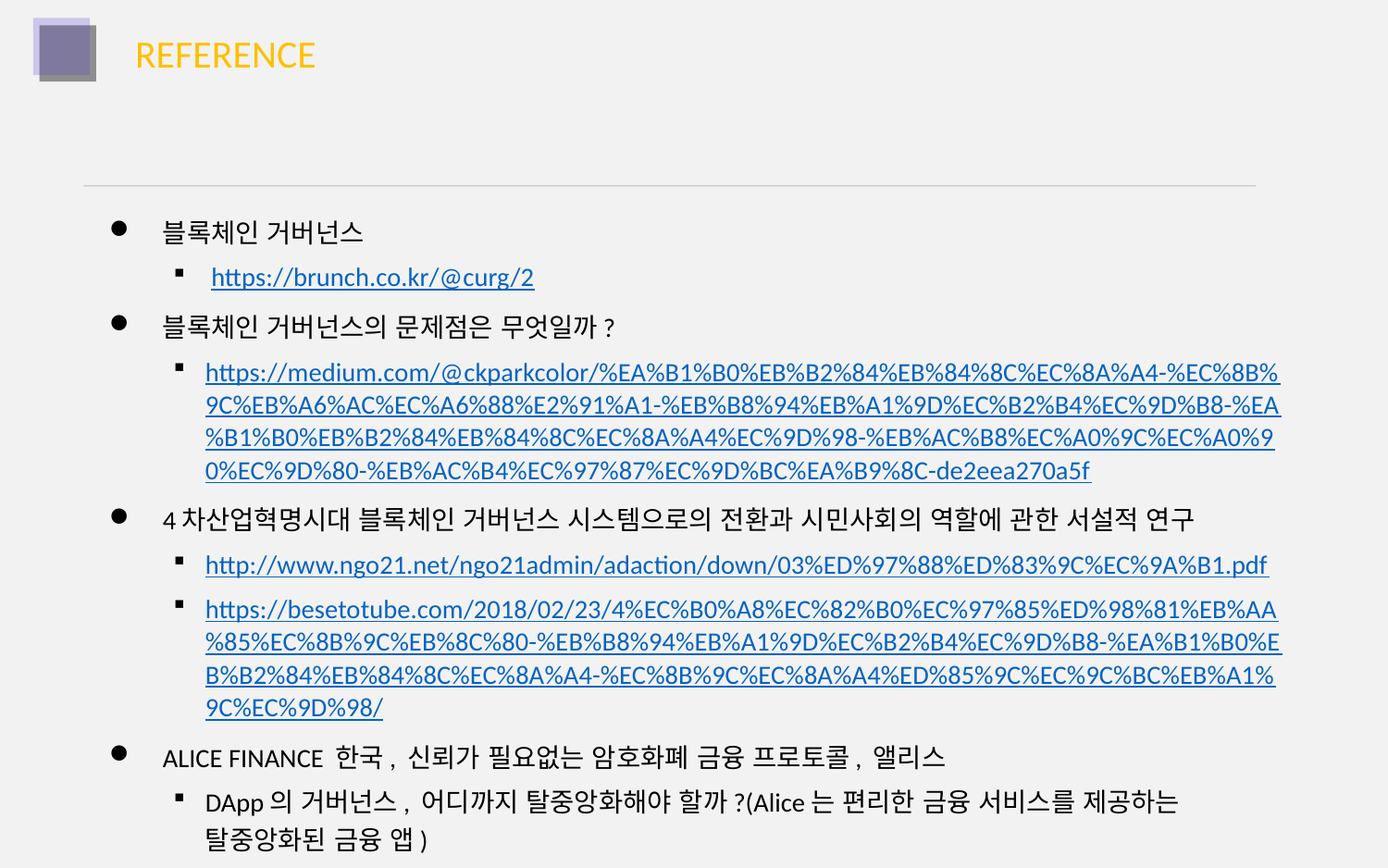

REFERENCE

블록체인 거버넌스
 https://brunch.co.kr/@curg/2
블록체인 거버넌스의 문제점은 무엇일까?
https://medium.com/@ckparkcolor/%EA%B1%B0%EB%B2%84%EB%84%8C%EC%8A%A4-%EC%8B%9C%EB%A6%AC%EC%A6%88%E2%91%A1-%EB%B8%94%EB%A1%9D%EC%B2%B4%EC%9D%B8-%EA%B1%B0%EB%B2%84%EB%84%8C%EC%8A%A4%EC%9D%98-%EB%AC%B8%EC%A0%9C%EC%A0%90%EC%9D%80-%EB%AC%B4%EC%97%87%EC%9D%BC%EA%B9%8C-de2eea270a5f
4차산업혁명시대 블록체인 거버넌스 시스템으로의 전환과 시민사회의 역할에 관한 서설적 연구
http://www.ngo21.net/ngo21admin/adaction/down/03%ED%97%88%ED%83%9C%EC%9A%B1.pdf
https://besetotube.com/2018/02/23/4%EC%B0%A8%EC%82%B0%EC%97%85%ED%98%81%EB%AA%85%EC%8B%9C%EB%8C%80-%EB%B8%94%EB%A1%9D%EC%B2%B4%EC%9D%B8-%EA%B1%B0%EB%B2%84%EB%84%8C%EC%8A%A4-%EC%8B%9C%EC%8A%A4%ED%85%9C%EC%9C%BC%EB%A1%9C%EC%9D%98/
ALICE FINANCE 한국, 신뢰가 필요없는 암호화폐 금융 프로토콜, 앨리스
DApp의 거버넌스, 어디까지 탈중앙화해야 할까?(Alice는 편리한 금융 서비스를 제공하는 탈중앙화된 금융 앱)
https://medium.com/alice-finance-korean/how-much-should-we-decentralize-a-dapps-governance-5158f3fd8309

https://medium.com/alice-finance-korean/alice-roadmap-2019-2020-696d052167e0